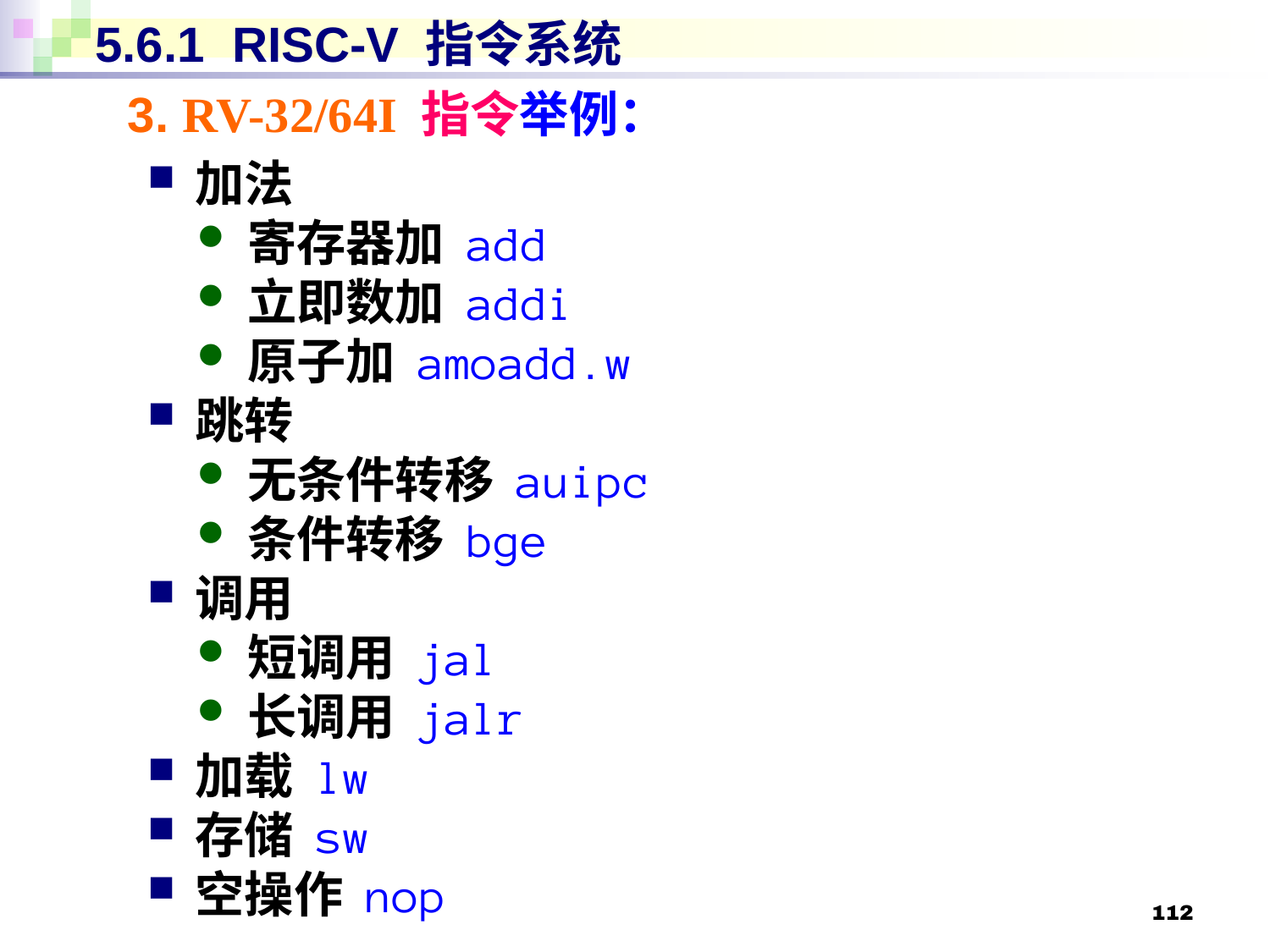

# 5.6.1  RISC-V 指令系统
3. RV-32/64I 指令举例：
加法
寄存器加 add
立即数加 addi
原子加 amoadd.w
跳转
无条件转移 auipc
条件转移 bge
调用
短调用 jal
长调用 jalr
加载 lw
存储 sw
空操作 nop
112